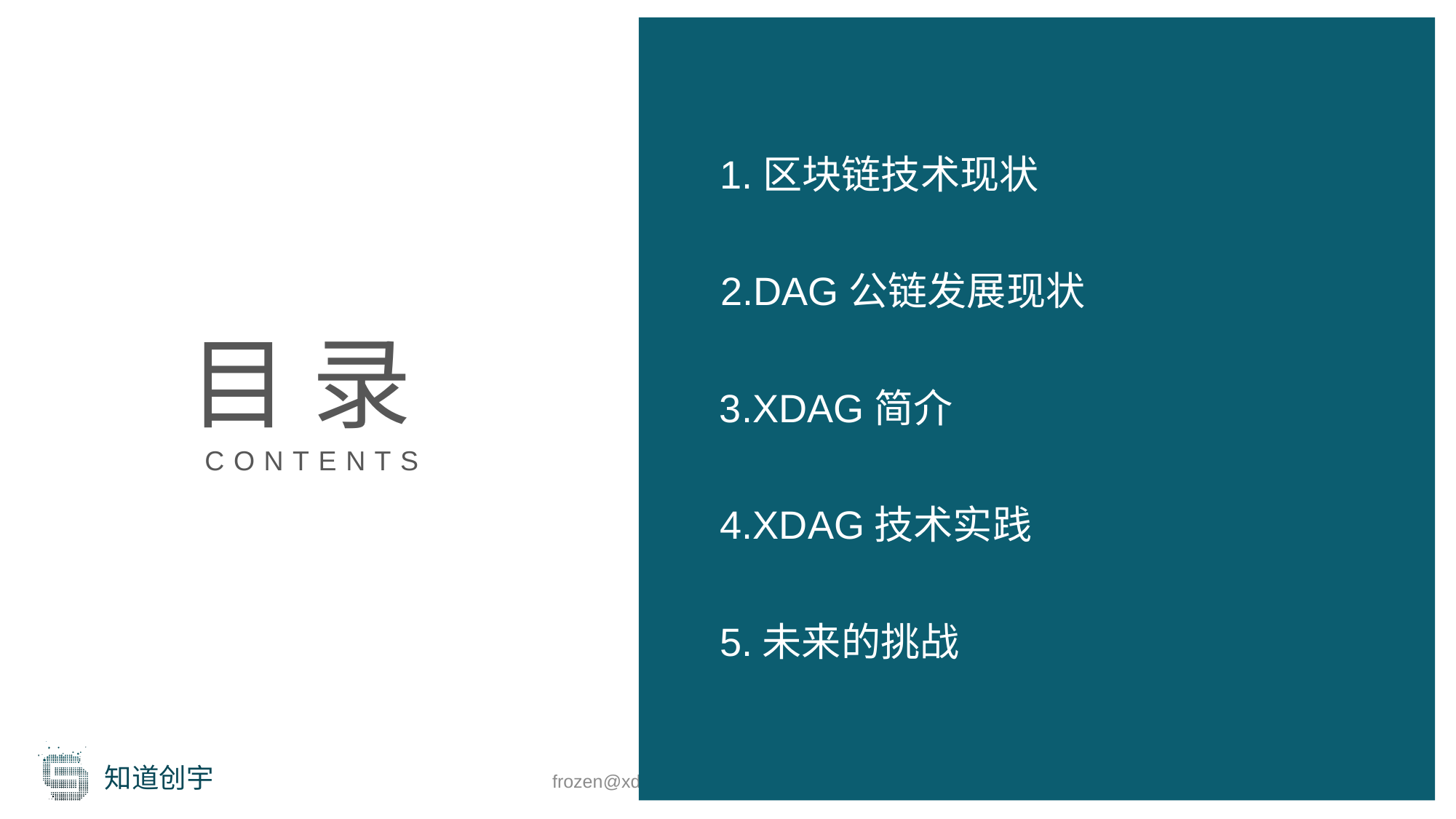

1.区块链技术现状
2.DAG公链发展现状
目 录
3.XDAG简介
CONTENTS
4.XDAG技术实践
5.未来的挑战
frozen@xdag.io https://github.com/xrdavies